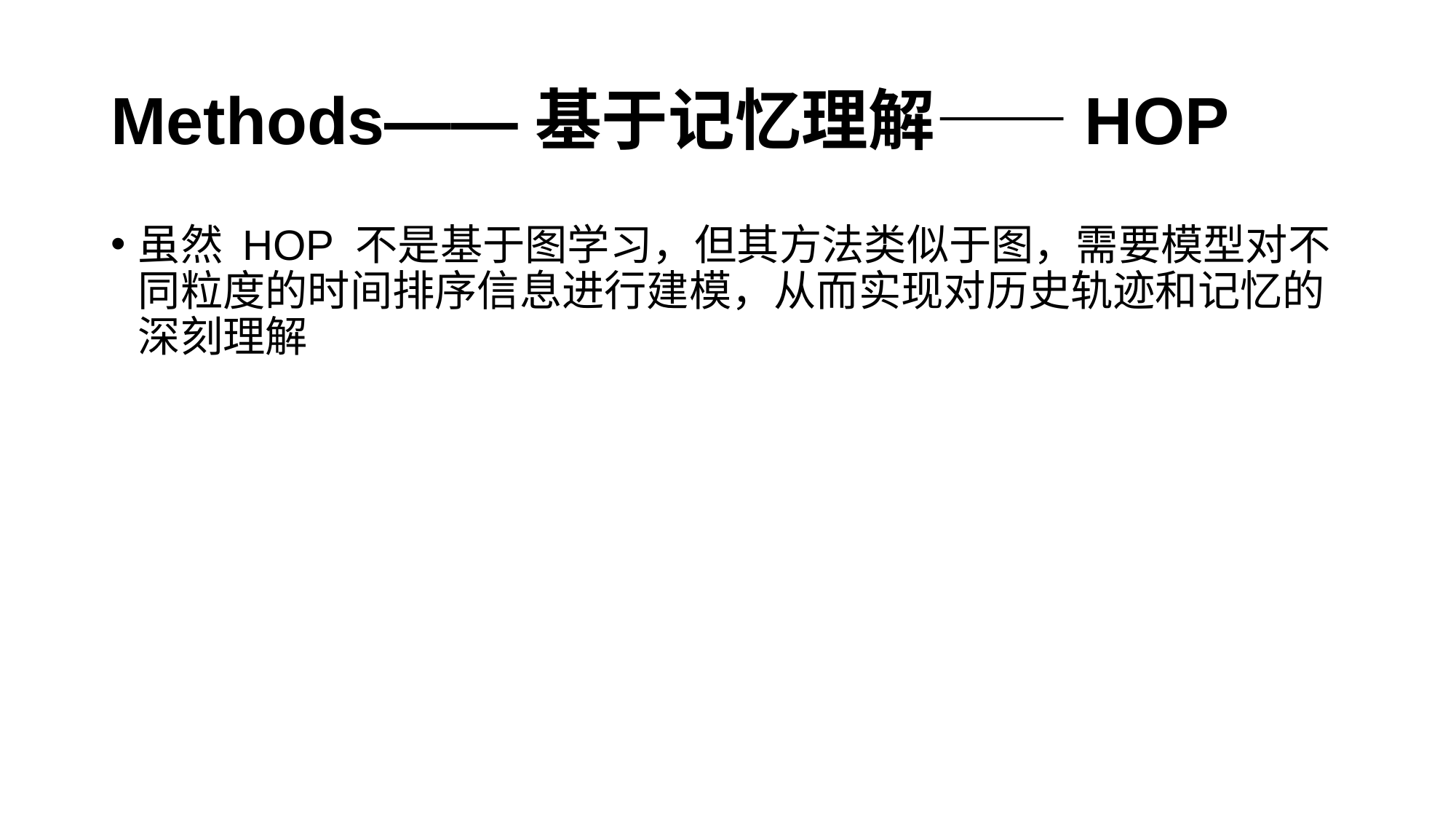

# Methods——基于记忆理解——HOP
虽然 HOP 不是基于图学习，但其方法类似于图，需要模型对不同粒度的时间排序信息进行建模，从而实现对历史轨迹和记忆的深刻理解